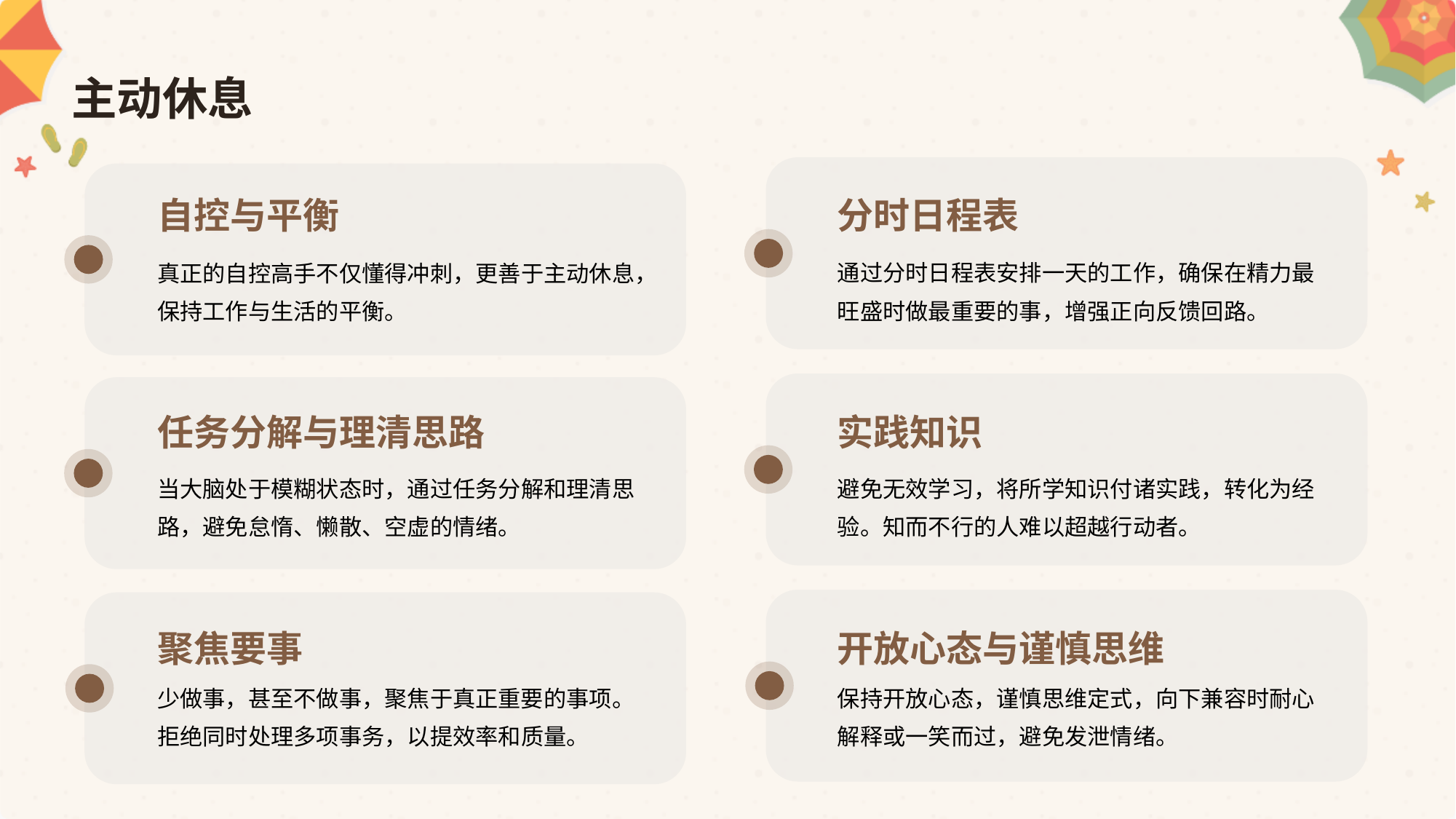

主动休息

分时日程表
自控与平衡

通过分时日程表安排一天的工作，确保在精力最旺盛时做最重要的事，增强正向反馈回路。
真正的自控高手不仅懂得冲刺，更善于主动休息，保持工作与生活的平衡。

实践知识
任务分解与理清思路

避免无效学习，将所学知识付诸实践，转化为经验。知而不行的人难以超越行动者。

当大脑处于模糊状态时，通过任务分解和理清思路，避免怠惰、懒散、空虚的情绪。

开放心态与谨慎思维
聚焦要事
保持开放心态，谨慎思维定式，向下兼容时耐心解释或一笑而过，避免发泄情绪。
少做事，甚至不做事，聚焦于真正重要的事项。拒绝同时处理多项事务，以提效率和质量。